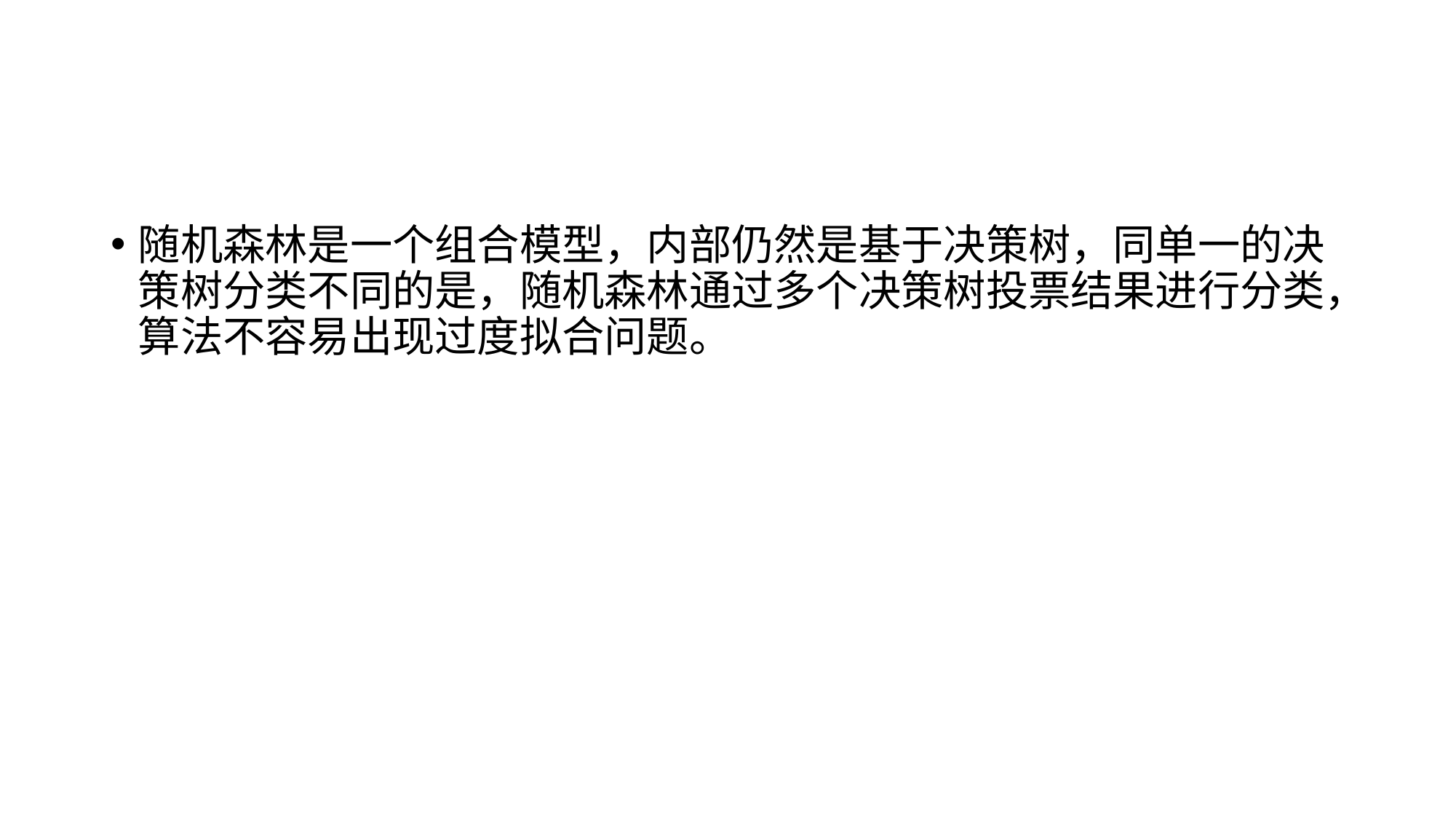

#
随机森林是一个组合模型，内部仍然是基于决策树，同单一的决策树分类不同的是，随机森林通过多个决策树投票结果进行分类，算法不容易出现过度拟合问题。